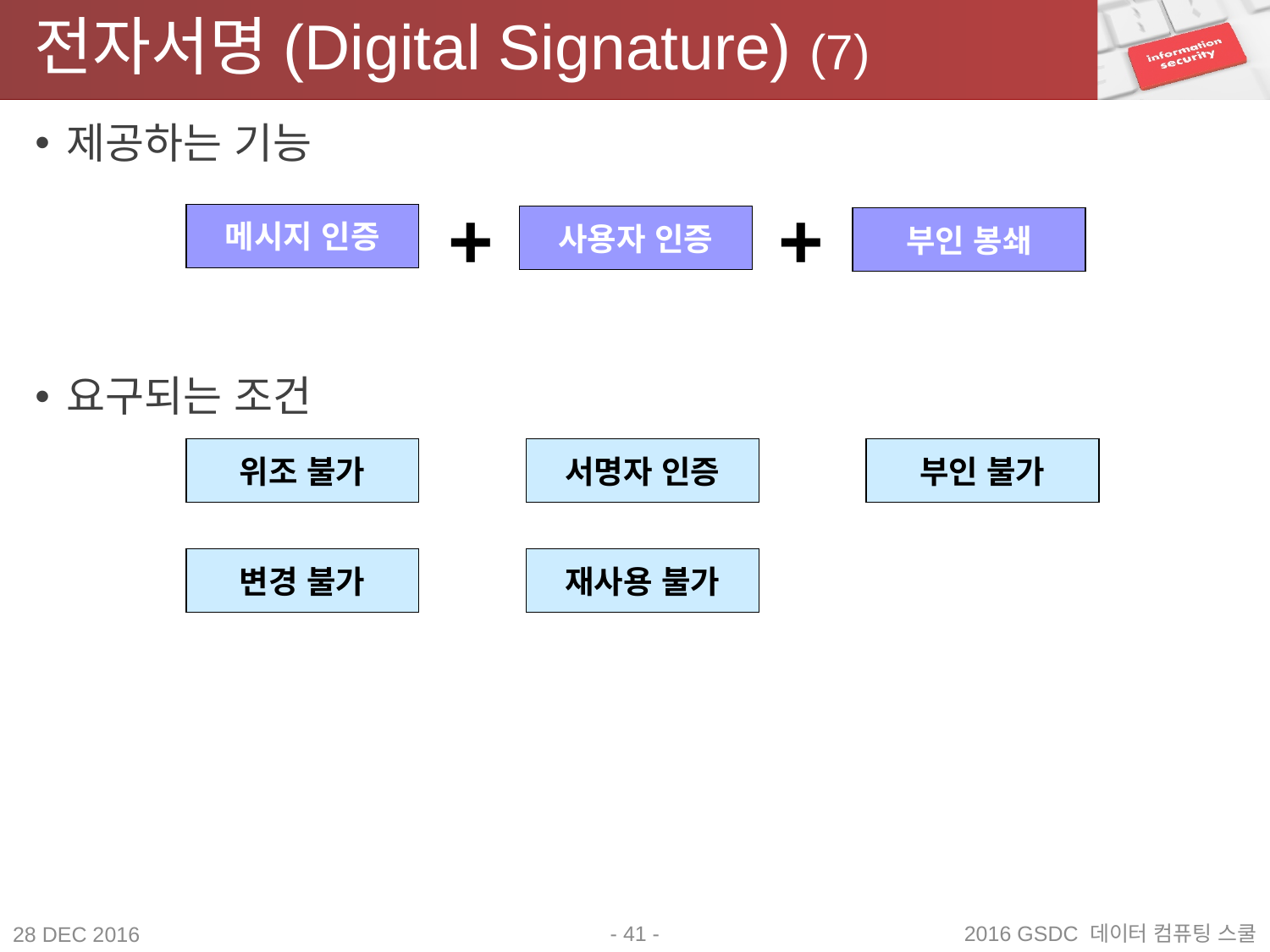

# 전자서명(Digital Signature) (7)
제공하는 기능

요구되는 조건
+
+
메시지 인증
사용자 인증
부인 봉쇄
위조 불가
서명자 인증
부인 불가
변경 불가
재사용 불가
41
2016 GSDC 데이터 컴퓨팅 스쿨
28 DEC 2016